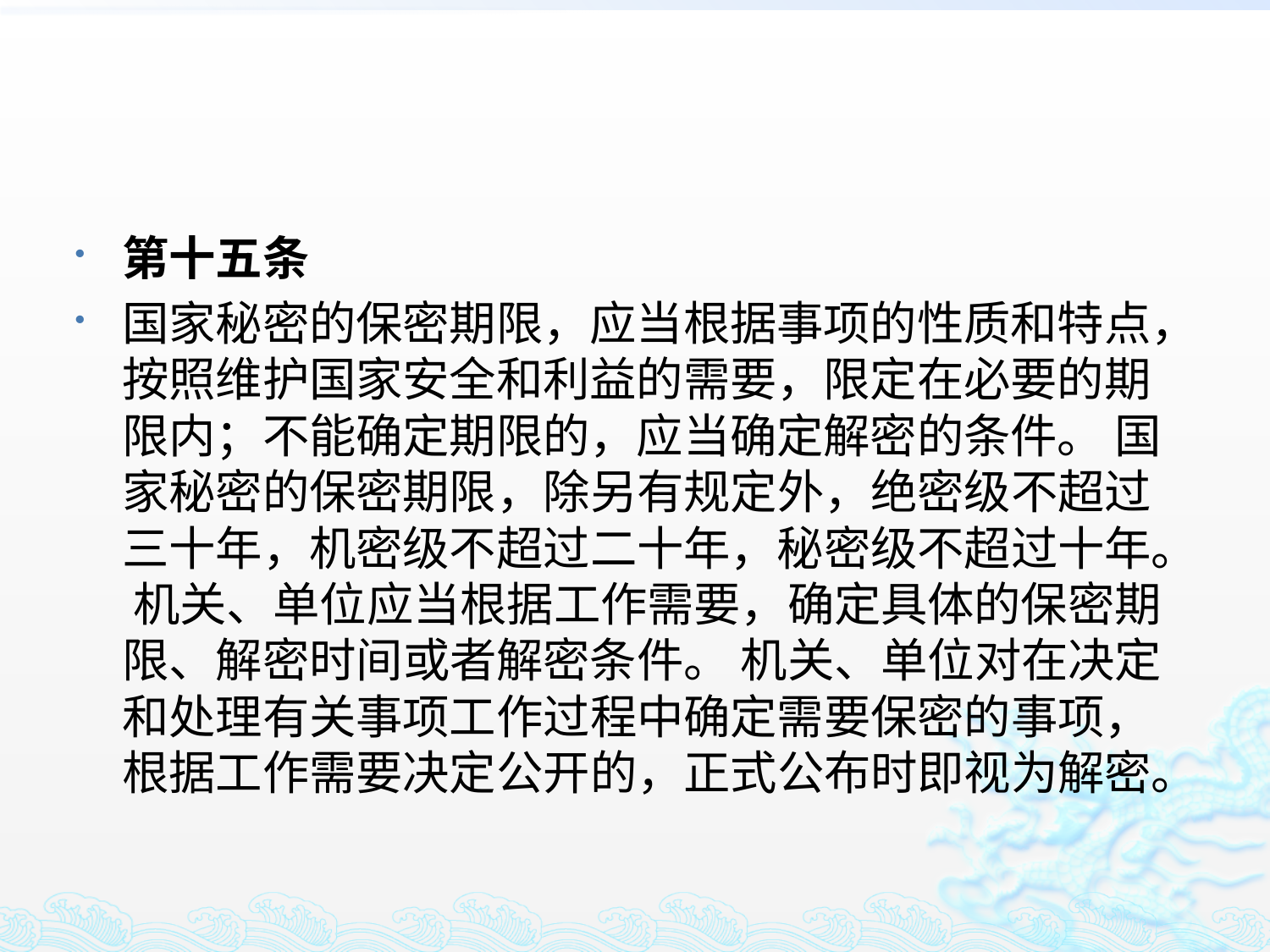

#
第十五条
国家秘密的保密期限，应当根据事项的性质和特点，按照维护国家安全和利益的需要，限定在必要的期限内；不能确定期限的，应当确定解密的条件。 国家秘密的保密期限，除另有规定外，绝密级不超过三十年，机密级不超过二十年，秘密级不超过十年。 机关、单位应当根据工作需要，确定具体的保密期限、解密时间或者解密条件。 机关、单位对在决定和处理有关事项工作过程中确定需要保密的事项，根据工作需要决定公开的，正式公布时即视为解密。